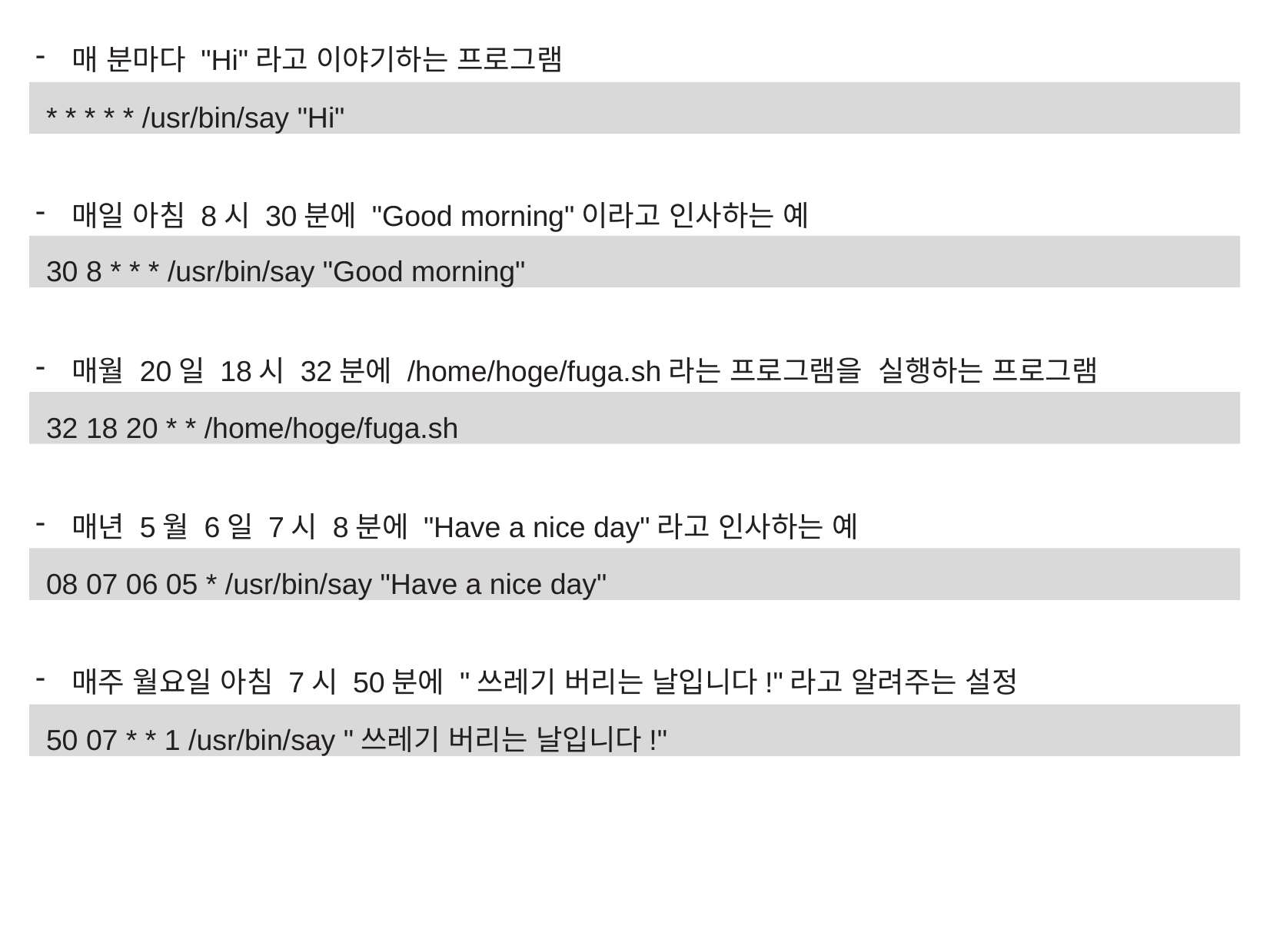

매 분마다 "Hi"라고 이야기하는 프로그램

매일 아침 8시 30분에 "Good morning"이라고 인사하는 예

매월 20일 18시 32분에 /home/hoge/fuga.sh라는 프로그램을  실행하는 프로그램

매년 5월 6일 7시 8분에 "Have a nice day"라고 인사하는 예

매주 월요일 아침 7시 50분에 "쓰레기 버리는 날입니다!"라고 알려주는 설정

* * * * * /usr/bin/say "Hi"
30 8 * * * /usr/bin/say "Good morning"
32 18 20 * * /home/hoge/fuga.sh
08 07 06 05 * /usr/bin/say "Have a nice day"
50 07 * * 1 /usr/bin/say "쓰레기 버리는 날입니다!"